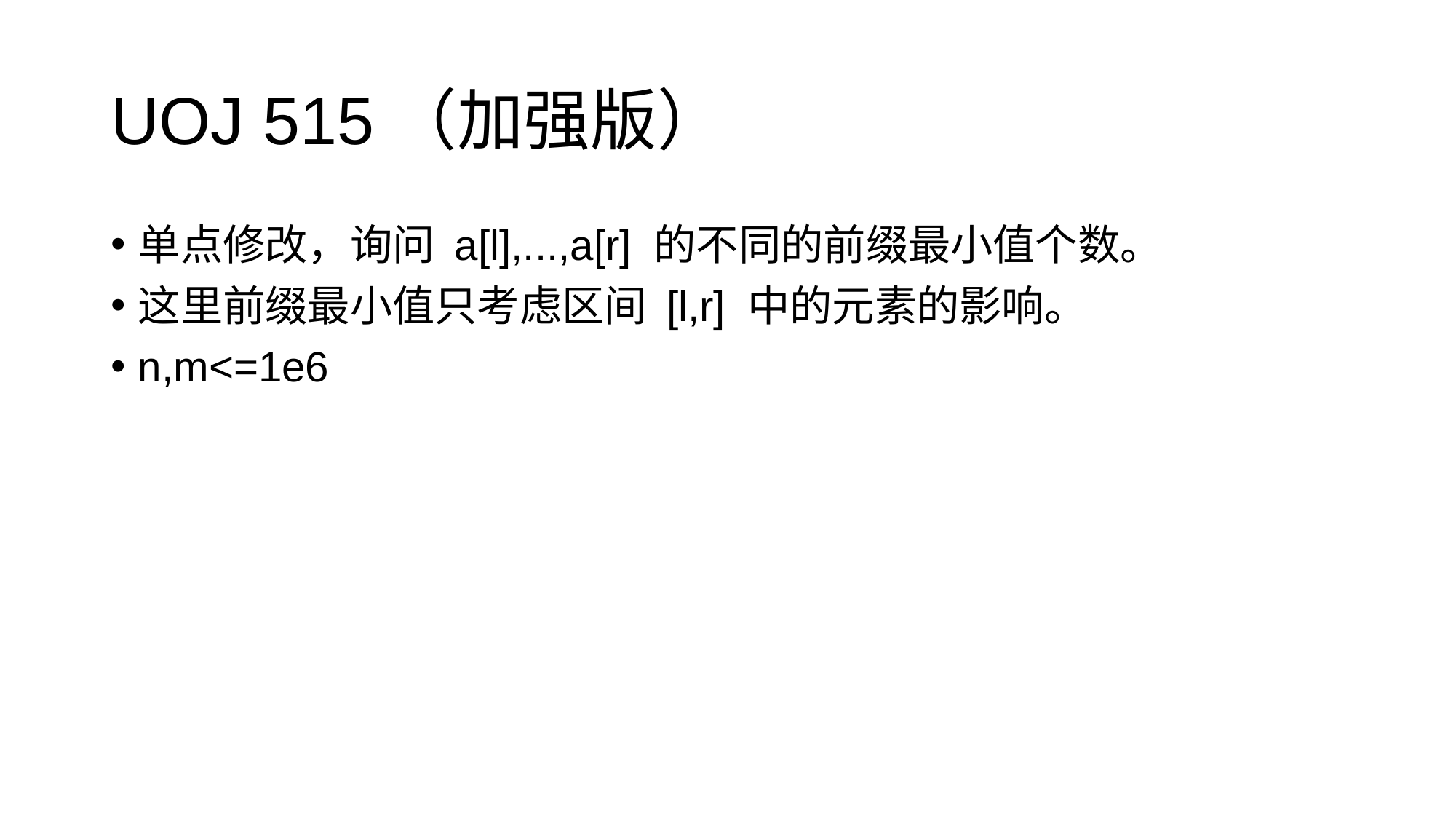

# UOJ 515（加强版）
单点修改，询问 a[l],...,a[r] 的不同的前缀最小值个数。
这里前缀最小值只考虑区间 [l,r] 中的元素的影响。
n,m<=1e6